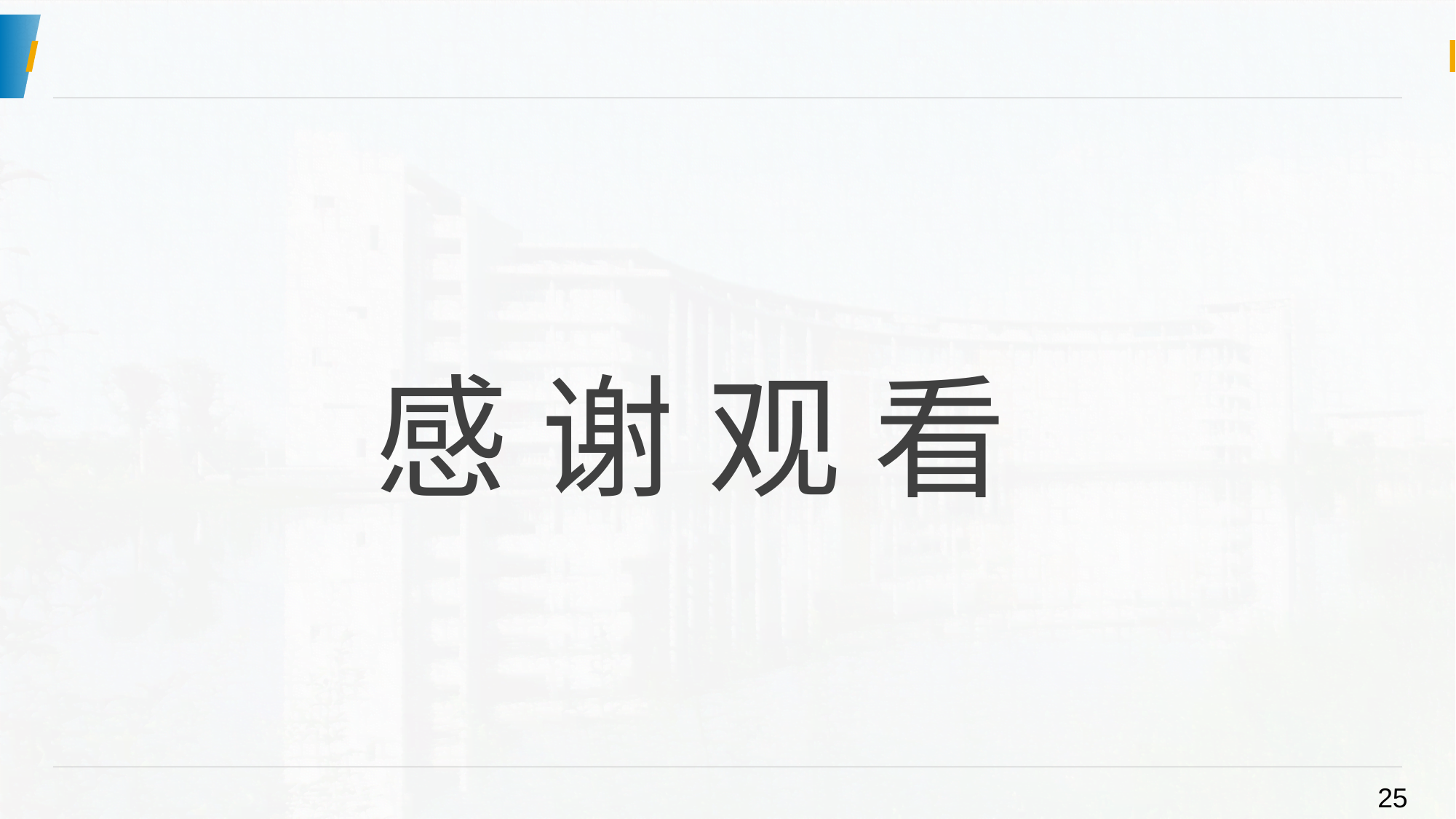

# 1
感 谢 观 看
25